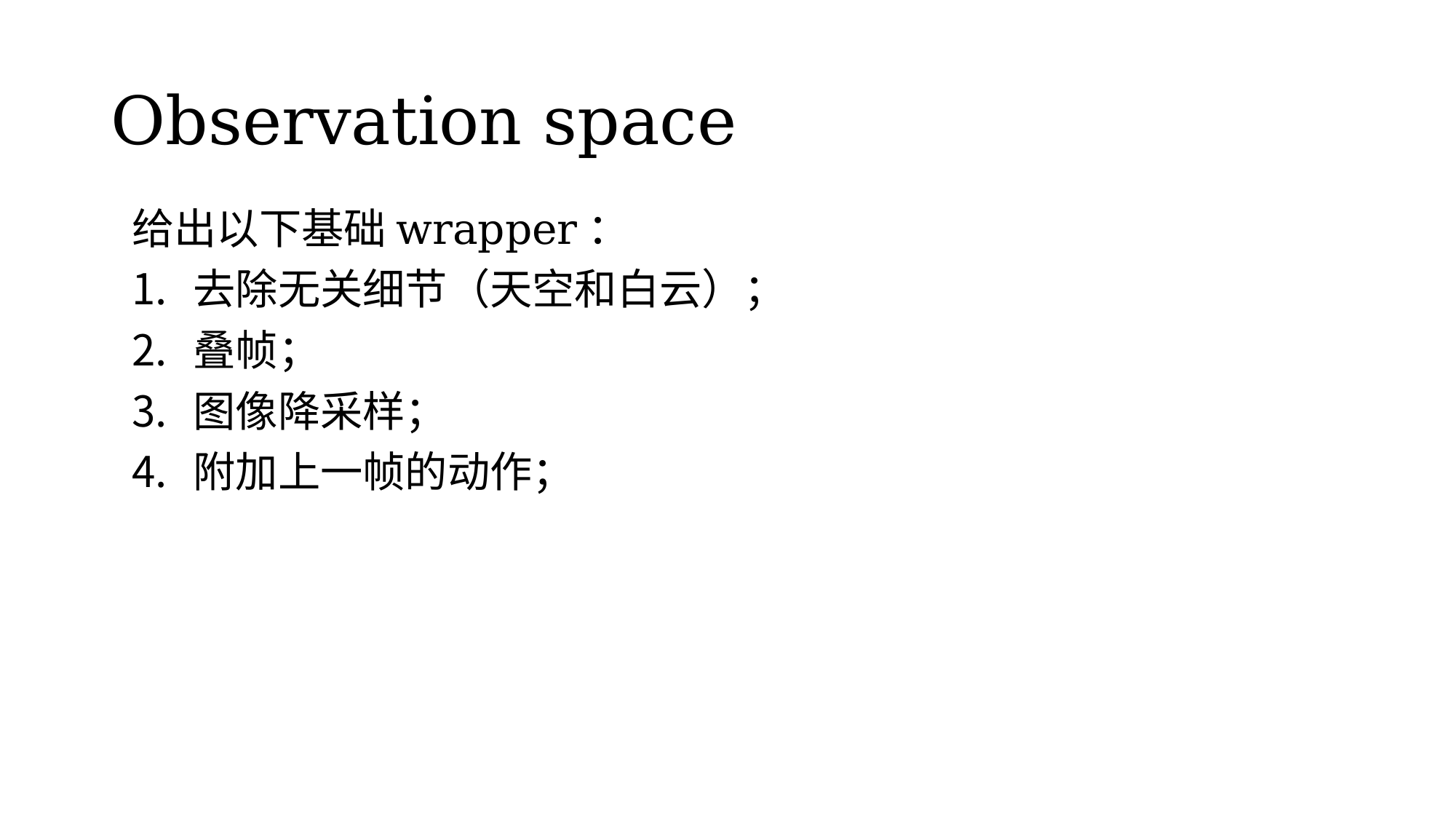

# Observation space
给出以下基础wrapper：
去除无关细节（天空和白云）；
叠帧；
图像降采样；
附加上一帧的动作；

21